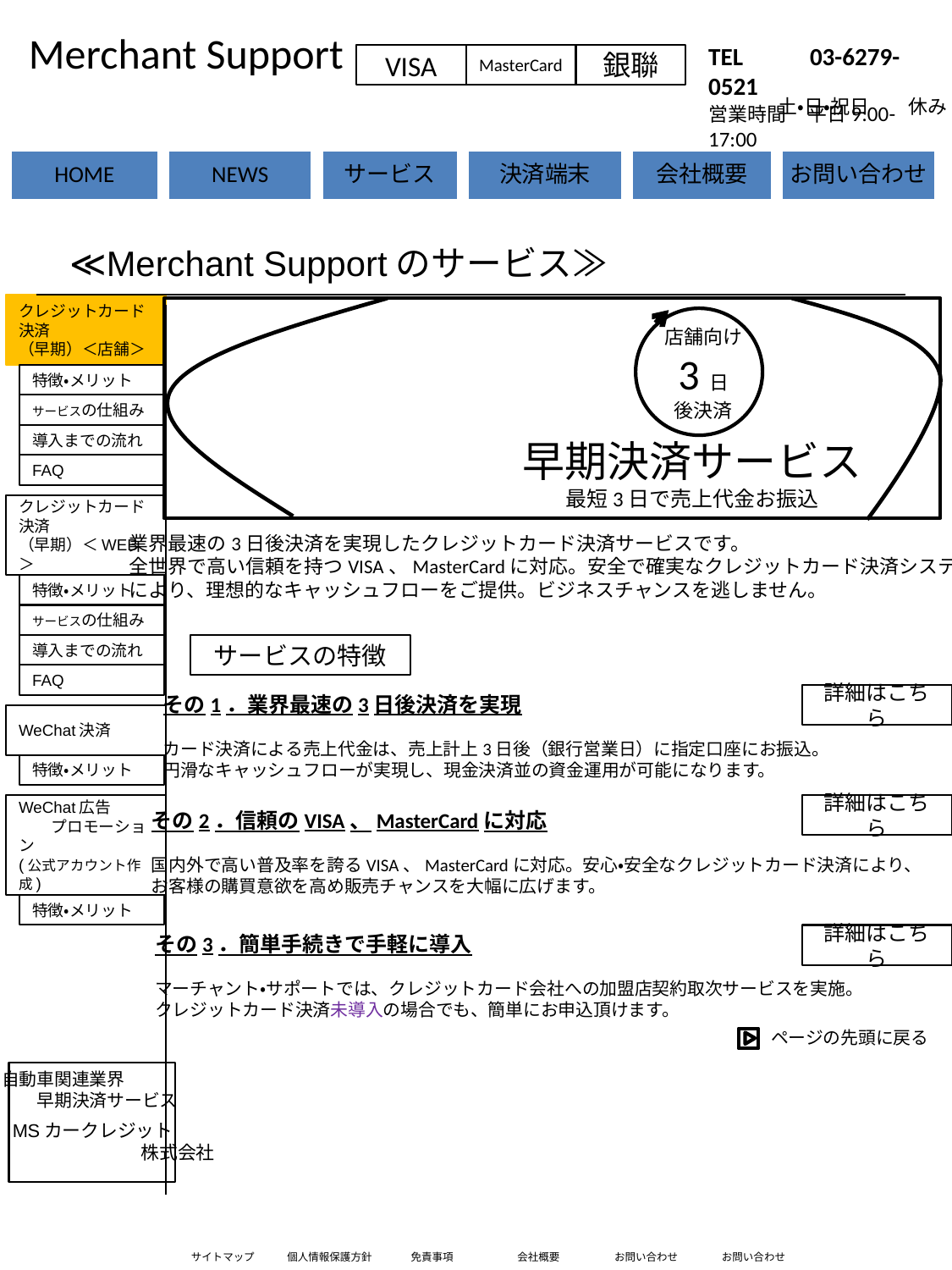

Merchant Support
サービス画面
TEL 　　03-6279-0521
営業時間　平日9:00-17:00

VISA
MasterCard
銀聯
土・日・祝日　　休み
HOME
NEWS
サービス
決済端末
会社概要
お問い合わせ
≪Merchant Supportのサービス≫
クレジットカード決済
（早期）＜店舗＞

店舗向け
3日
後決済
特徴・メリット
サービスの仕組み
導入までの流れ
早期決済サービス
最短3日で売上代金お振込
FAQ
クレジットカード決済
（早期）＜WEB＞
業界最速の3日後決済を実現したクレジットカード決済サービスです。
全世界で高い信頼を持つVISA、MasterCardに対応。安全で確実なクレジットカード決済システム
により、理想的なキャッシュフローをご提供。ビジネスチャンスを逃しません。
特徴・メリット
サービスの仕組み
導入までの流れ
サービスの特徴
その1．業界最速の3日後決済を実現

カード決済による売上代金は、売上計上3日後（銀行営業日）に指定口座にお振込。
円滑なキャッシュフローが実現し、現金決済並の資金運用が可能になります。
詳細はこちら
詳細はこちら
その2．信頼のVISA、MasterCardに対応

国内外で高い普及率を誇るVISA、MasterCardに対応。安心・安全なクレジットカード決済により、
お客様の購買意欲を高め販売チャンスを大幅に広げます。
その3．簡単手続きで手軽に導入

マーチャント・サポートでは、クレジットカード会社への加盟店契約取次サービスを実施。
クレジットカード決済未導入の場合でも、簡単にお申込頂けます。
詳細はこちら
ページの先頭に戻る

FAQ
WeChat決済
特徴・メリット
WeChat広告
        プロモーション
(公式アカウント作成)
特徴・メリット
自動車関連業界
　　早期決済サービス

MSカークレジット
　　　　　　　株式会社
サイトマップ
個人情報保護方針
免責事項
会社概要
お問い合わせ
お問い合わせ